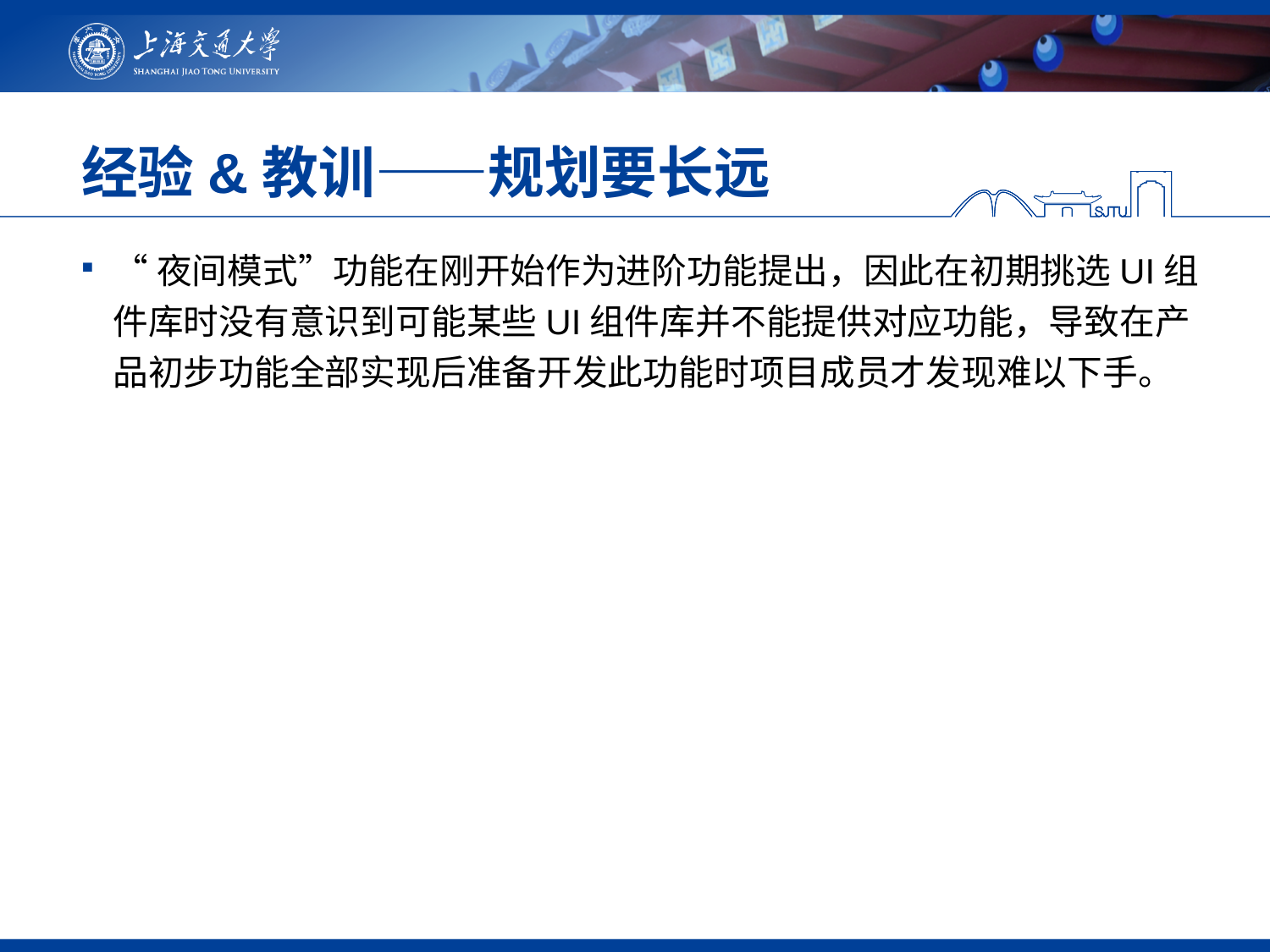

# 经验&教训——规划要长远
“夜间模式”功能在刚开始作为进阶功能提出，因此在初期挑选UI组件库时没有意识到可能某些UI组件库并不能提供对应功能，导致在产品初步功能全部实现后准备开发此功能时项目成员才发现难以下手。